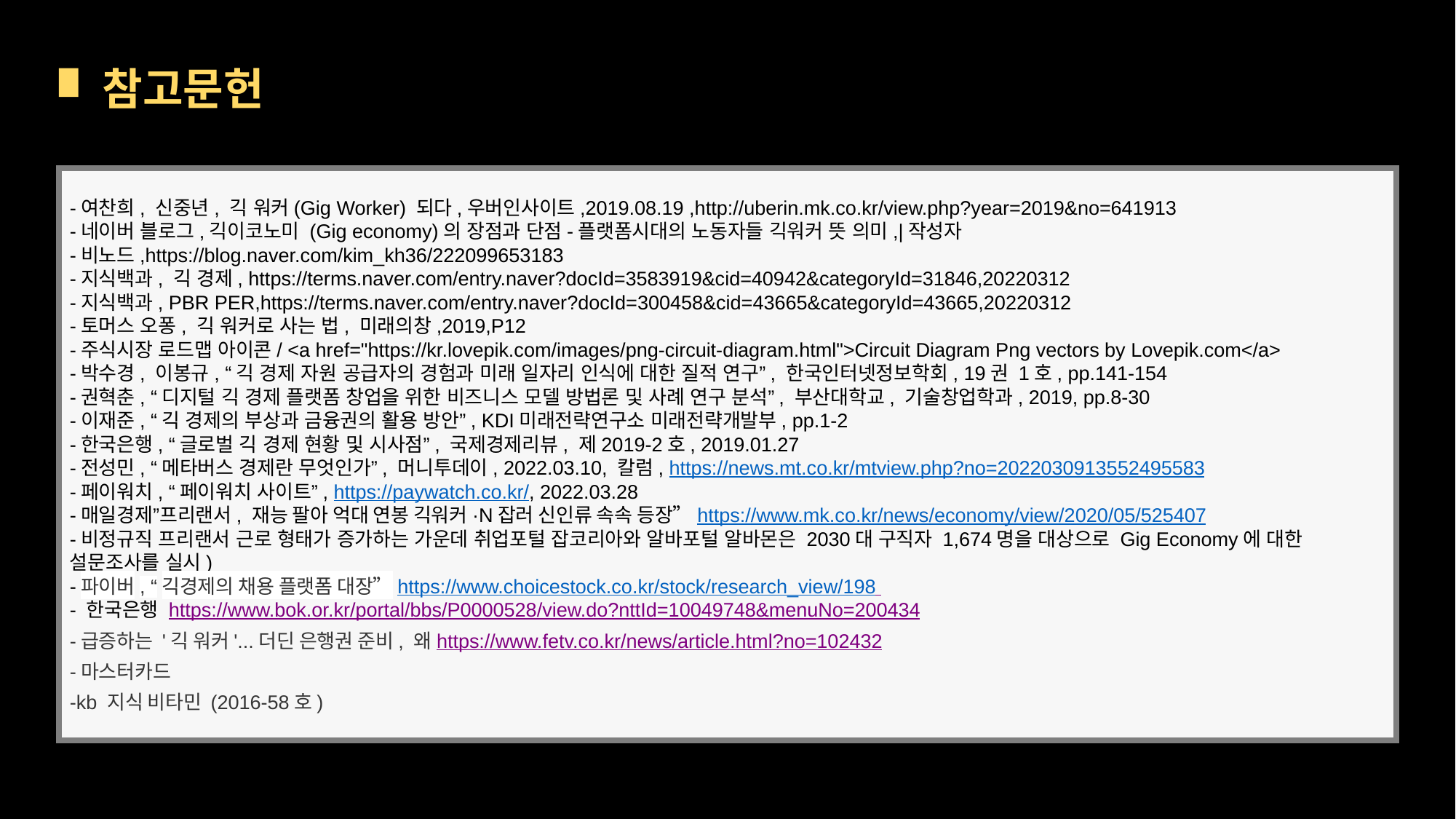

참고문헌

-여찬희, 신중년, 긱 워커(Gig Worker) 되다,우버인사이트,2019.08.19 ,http://uberin.mk.co.kr/view.php?year=2019&no=641913
-네이버 블로그,긱이코노미 (Gig economy)의 장점과 단점-플랫폼시대의 노동자들 긱워커 뜻 의미,|작성자 -비노드,https://blog.naver.com/kim_kh36/222099653183
-지식백과, 긱 경제, https://terms.naver.com/entry.naver?docId=3583919&cid=40942&categoryId=31846,20220312
-지식백과, PBR PER,https://terms.naver.com/entry.naver?docId=300458&cid=43665&categoryId=43665,20220312
-토머스 오퐁, 긱 워커로 사는 법, 미래의창,2019,P12
-주식시장 로드맵 아이콘/ <a href="https://kr.lovepik.com/images/png-circuit-diagram.html">Circuit Diagram Png vectors by Lovepik.com</a>
-박수경, 이봉규, “긱 경제 자원 공급자의 경험과 미래 일자리 인식에 대한 질적 연구”, 한국인터넷정보학회, 19권 1호, pp.141-154
-권혁춘, “디지털 긱 경제 플랫폼 창업을 위한 비즈니스 모델 방법론 및 사례 연구 분석”, 부산대학교, 기술창업학과, 2019, pp.8-30
-이재준, “긱 경제의 부상과 금융권의 활용 방안”, KDI미래전략연구소 미래전략개발부, pp.1-2
-한국은행, “글로벌 긱 경제 현황 및 시사점”, 국제경제리뷰, 제2019-2호, 2019.01.27
-전성민, “메타버스 경제란 무엇인가”, 머니투데이, 2022.03.10, 칼럼, https://news.mt.co.kr/mtview.php?no=2022030913552495583
-페이워치, “페이워치 사이트”, https://paywatch.co.kr/, 2022.03.28
-매일경제”프리랜서, 재능 팔아 억대 연봉 긱워커·N잡러 신인류 속속 등장”https://www.mk.co.kr/news/economy/view/2020/05/525407
-비정규직 프리랜서 근로 형태가 증가하는 가운데 취업포털 잡코리아와 알바포털 알바몬은 2030대 구직자 1,674명을 대상으로 Gig Economy에 대한 설문조사를 실시)
-파이버, “긱경제의 채용 플랫폼 대장”https://www.choicestock.co.kr/stock/research_view/198
- 한국은행 https://www.bok.or.kr/portal/bbs/P0000528/view.do?nttId=10049748&menuNo=200434
-급증하는 '긱 워커'...더딘 은행권 준비, 왜https://www.fetv.co.kr/news/article.html?no=102432
-마스터카드
-kb 지식 비타민 (2016-58호)